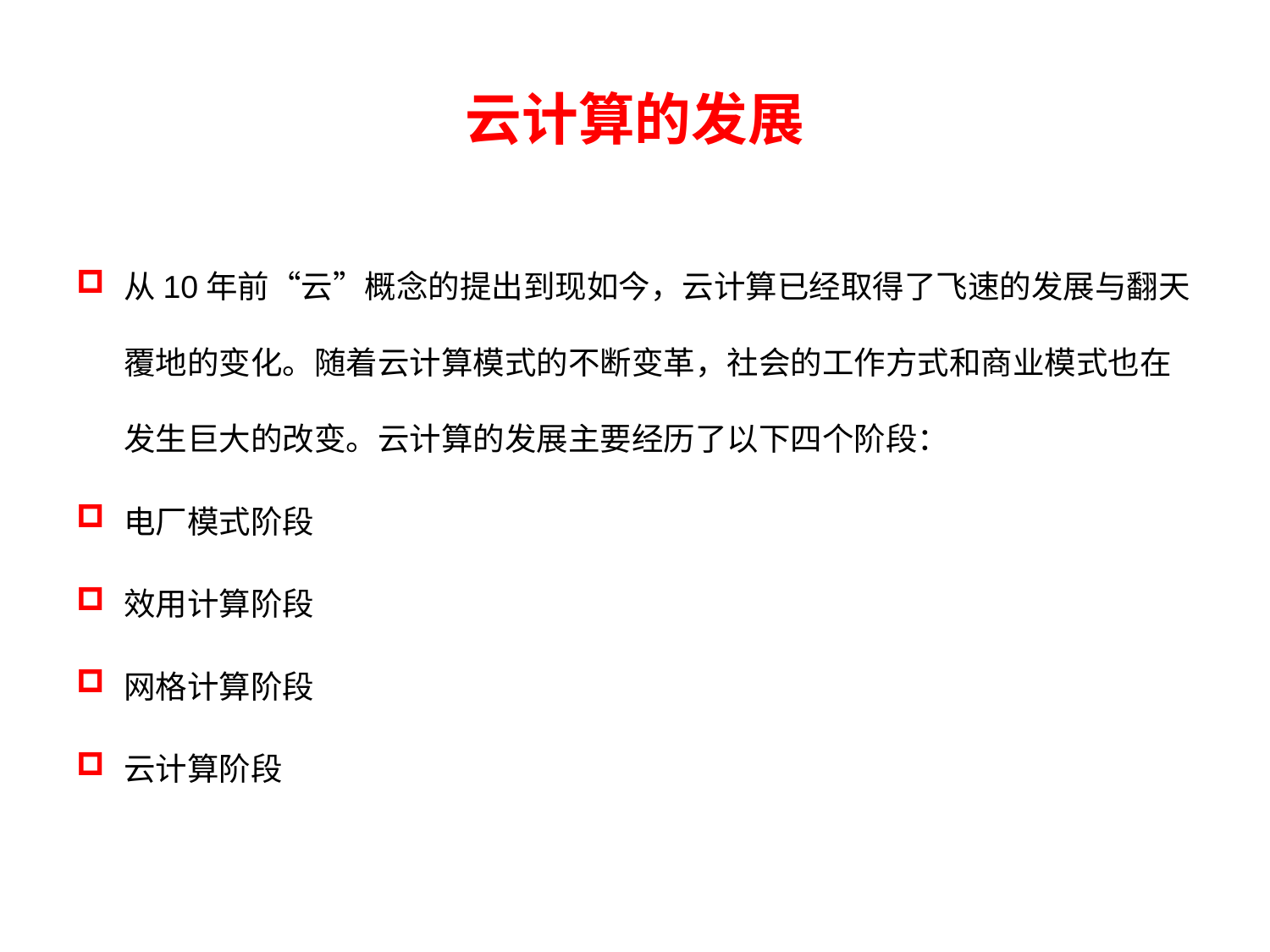

# 云计算的发展
从10年前“云”概念的提出到现如今，云计算已经取得了飞速的发展与翻天覆地的变化。随着云计算模式的不断变革，社会的工作方式和商业模式也在发生巨大的改变。云计算的发展主要经历了以下四个阶段：
电厂模式阶段
效用计算阶段
网格计算阶段
云计算阶段